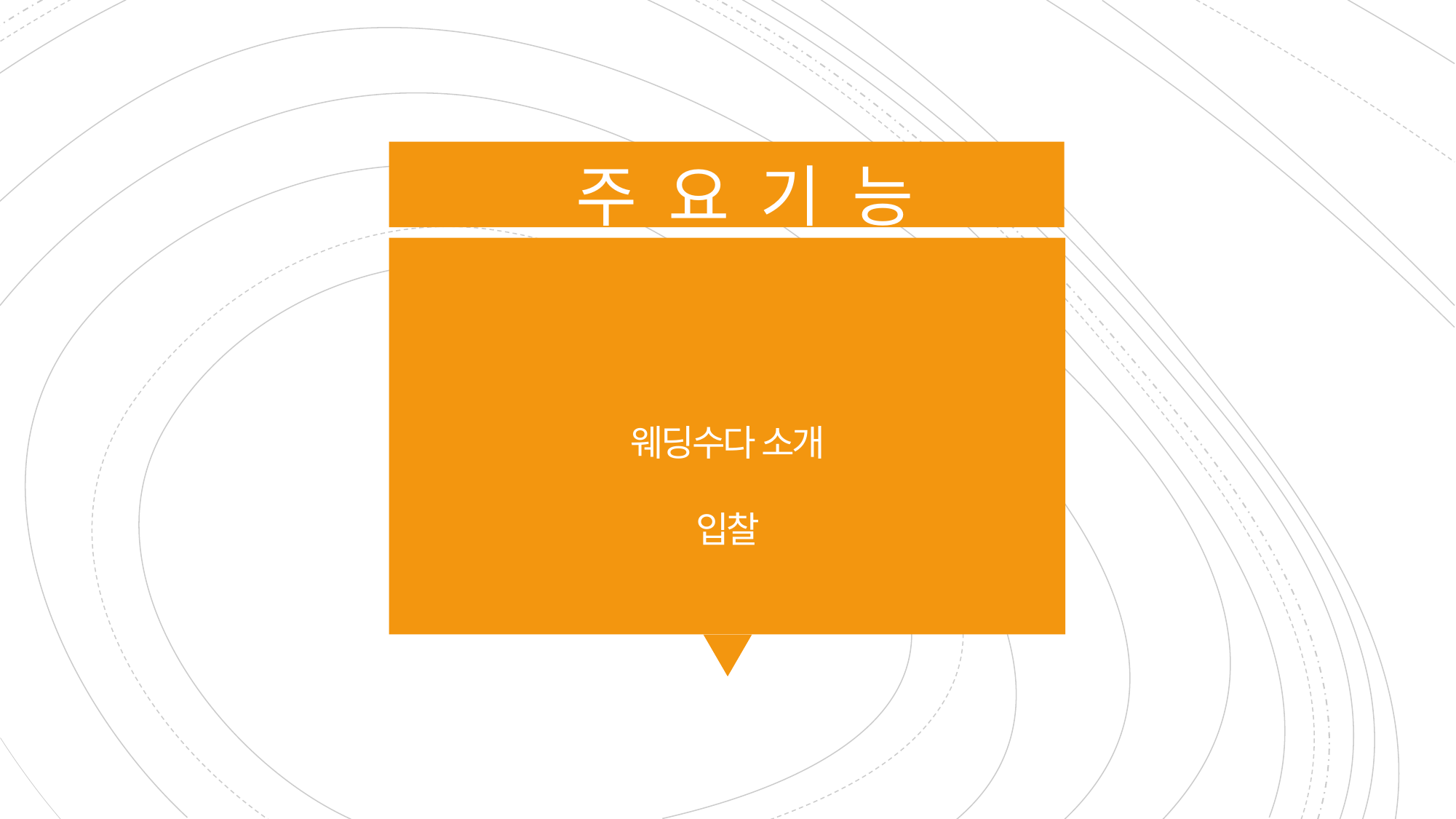

주  요  기  능
# 웨딩수다 소개 입찰